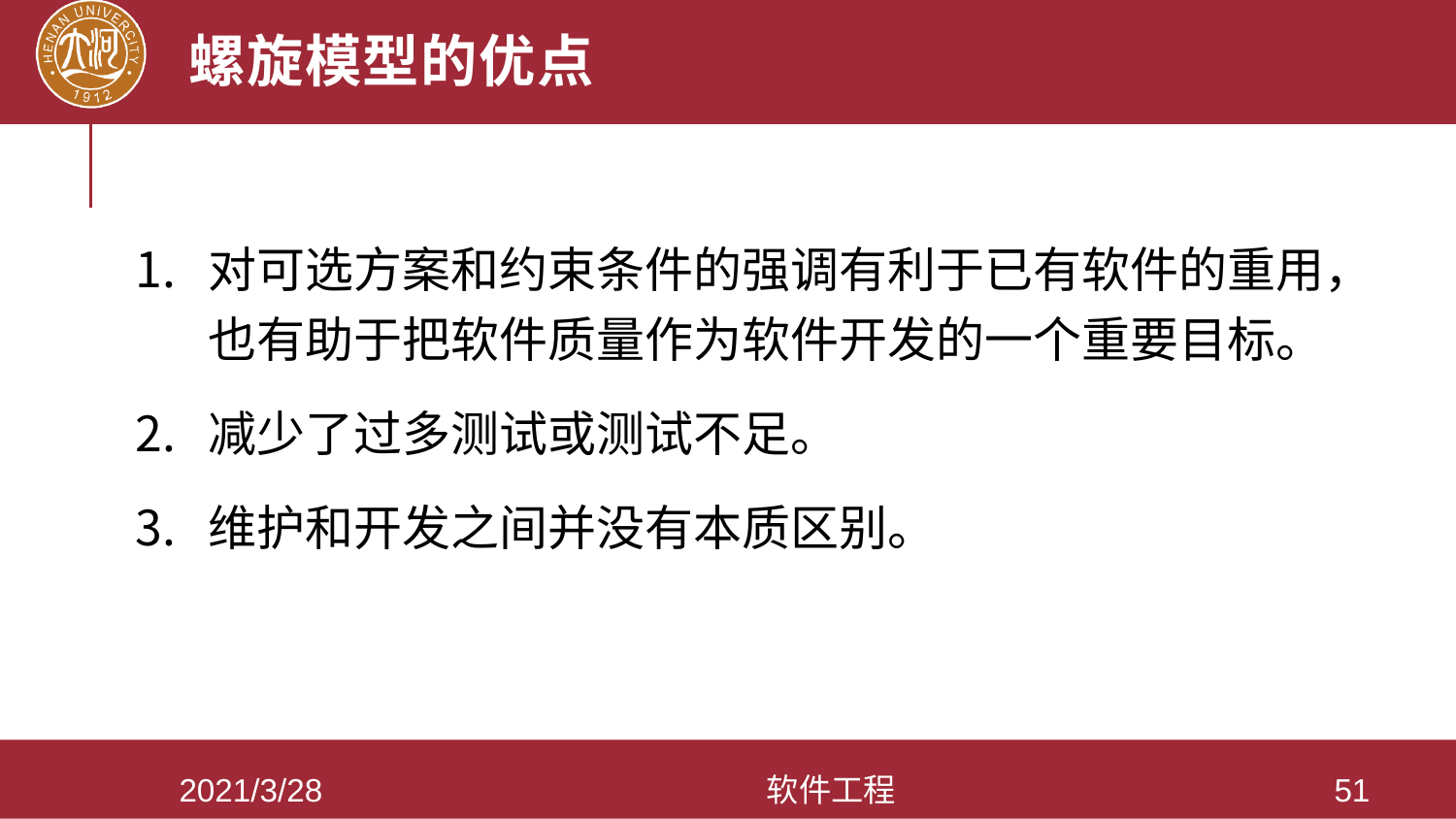

# 螺旋模型的优点
对可选方案和约束条件的强调有利于已有软件的重用，也有助于把软件质量作为软件开发的一个重要目标。
减少了过多测试或测试不足。
维护和开发之间并没有本质区别。
2021/3/28
软件工程
51